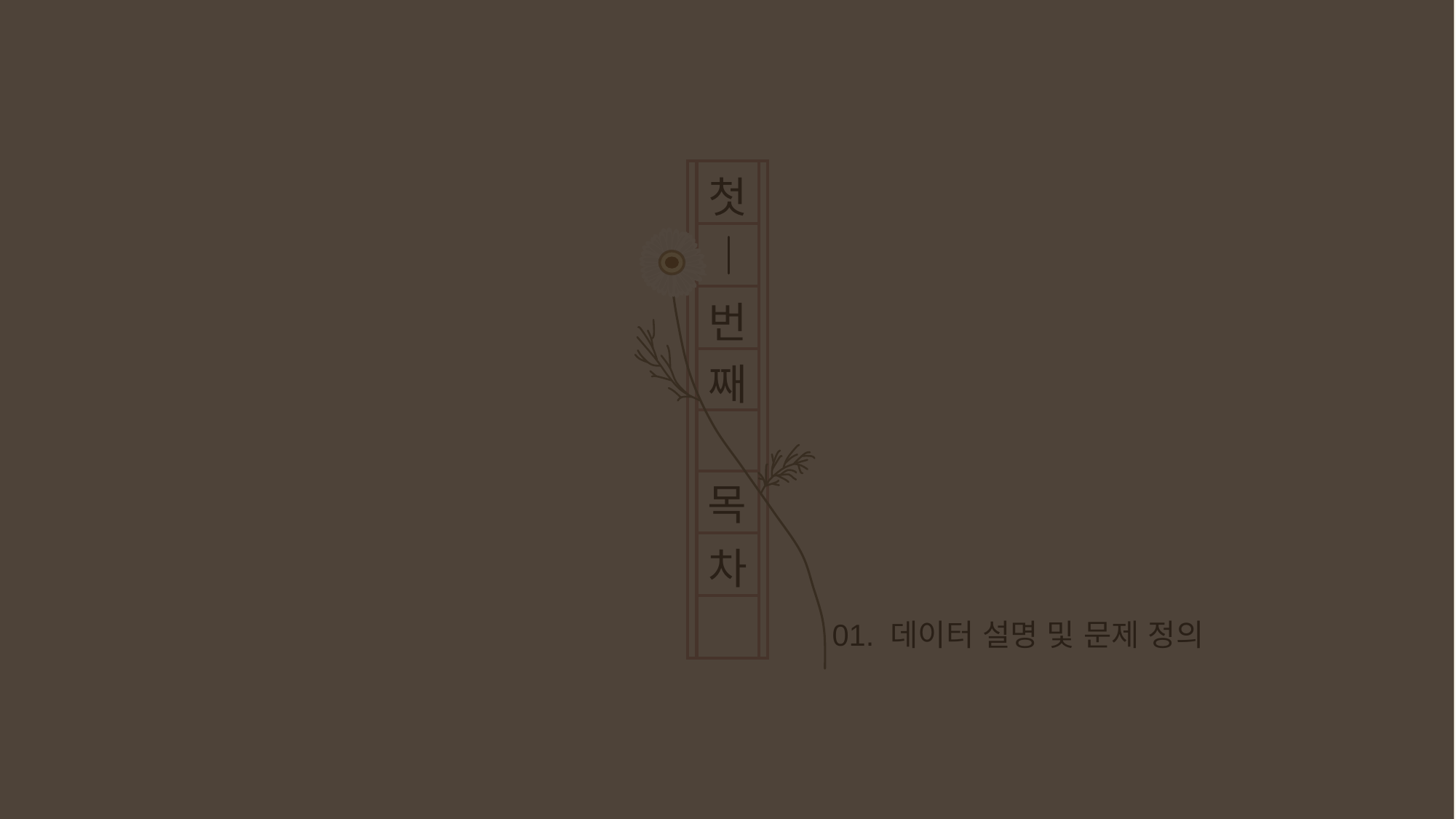

첫

번
째
목
차
01. 데이터 설명 및 문제 정의